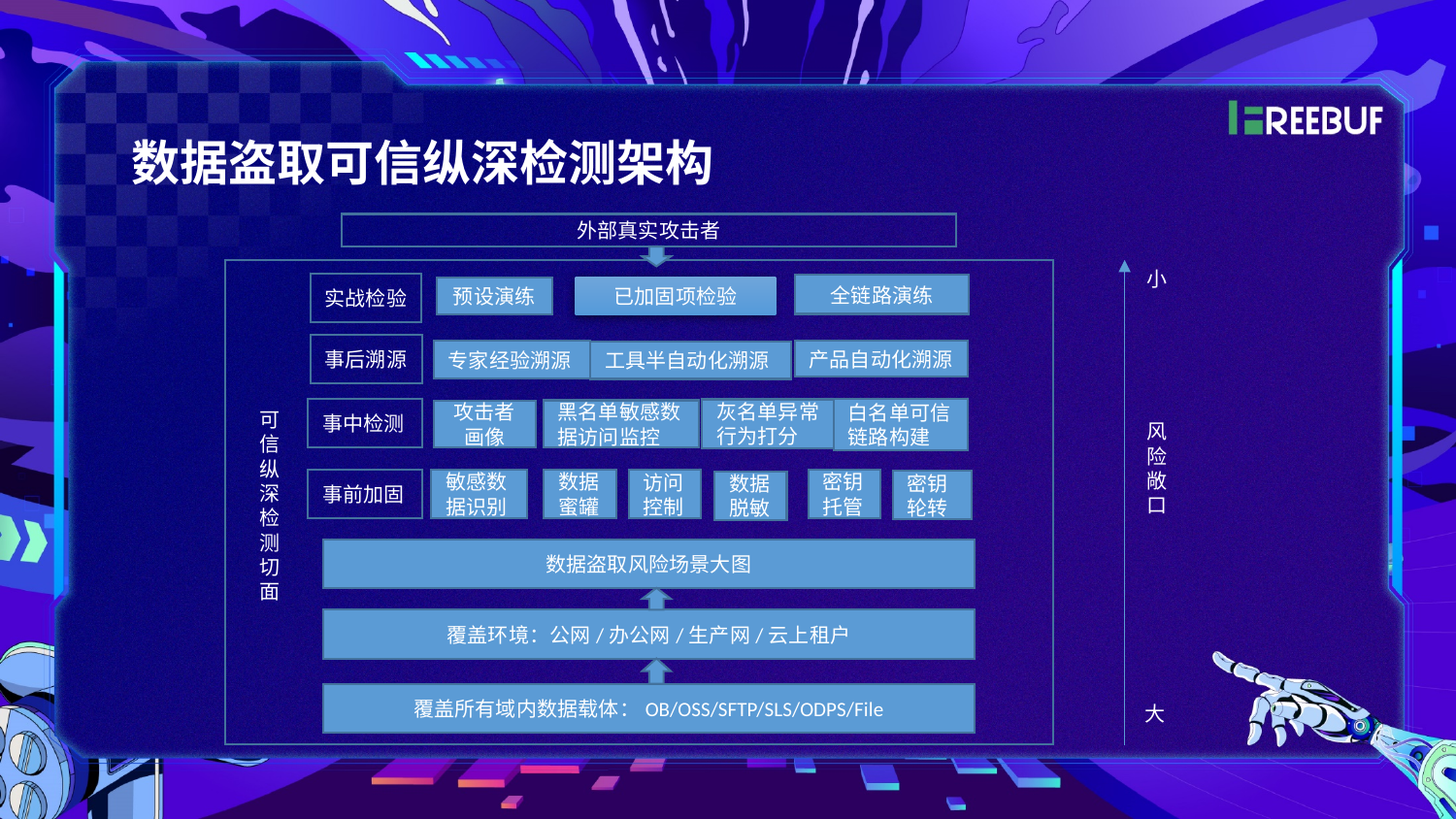

数据盗取可信纵深检测架构
外部真实攻击者

小
实战检验
全链路演练
已加固项检验
预设演练
事后溯源
产品自动化溯源
专家经验溯源
工具半自动化溯源
事中检测
白名单可信链路构建
灰名单异常行为打分
黑名单敏感数据访问监控
可信纵深检测切面
攻击者
画像
风险敞口
数据蜜罐
密钥托管
敏感数据识别
事前加固
访问控制
密钥轮转
数据脱敏
数据盗取风险场景大图

覆盖环境：公网/办公网/生产网/云上租户

覆盖所有域内数据载体：OB/OSS/SFTP/SLS/ODPS/File
大